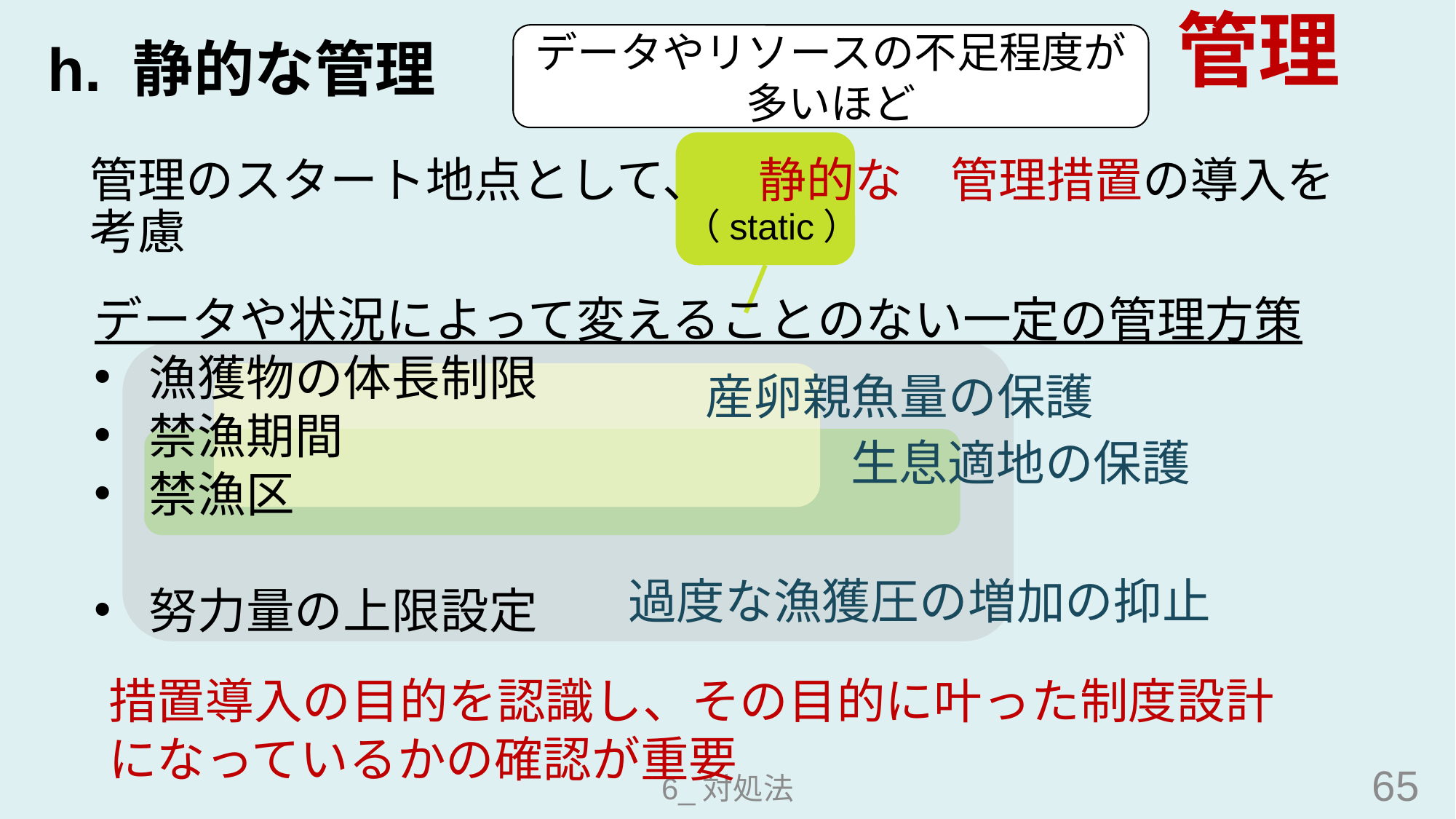

管理
# h. 静的な管理
データやリソースの不足程度が多いほど

管理のスタート地点として、　静的な　管理措置の導入を考慮
（static）
データや状況によって変えることのない一定の管理方策
漁獲物の体長制限
禁漁期間
禁漁区

努力量の上限設定

産卵親魚量の保護

生息適地の保護

過度な漁獲圧の増加の抑止
措置導入の目的を認識し、その目的に叶った制度設計になっているかの確認が重要
65
6_対処法